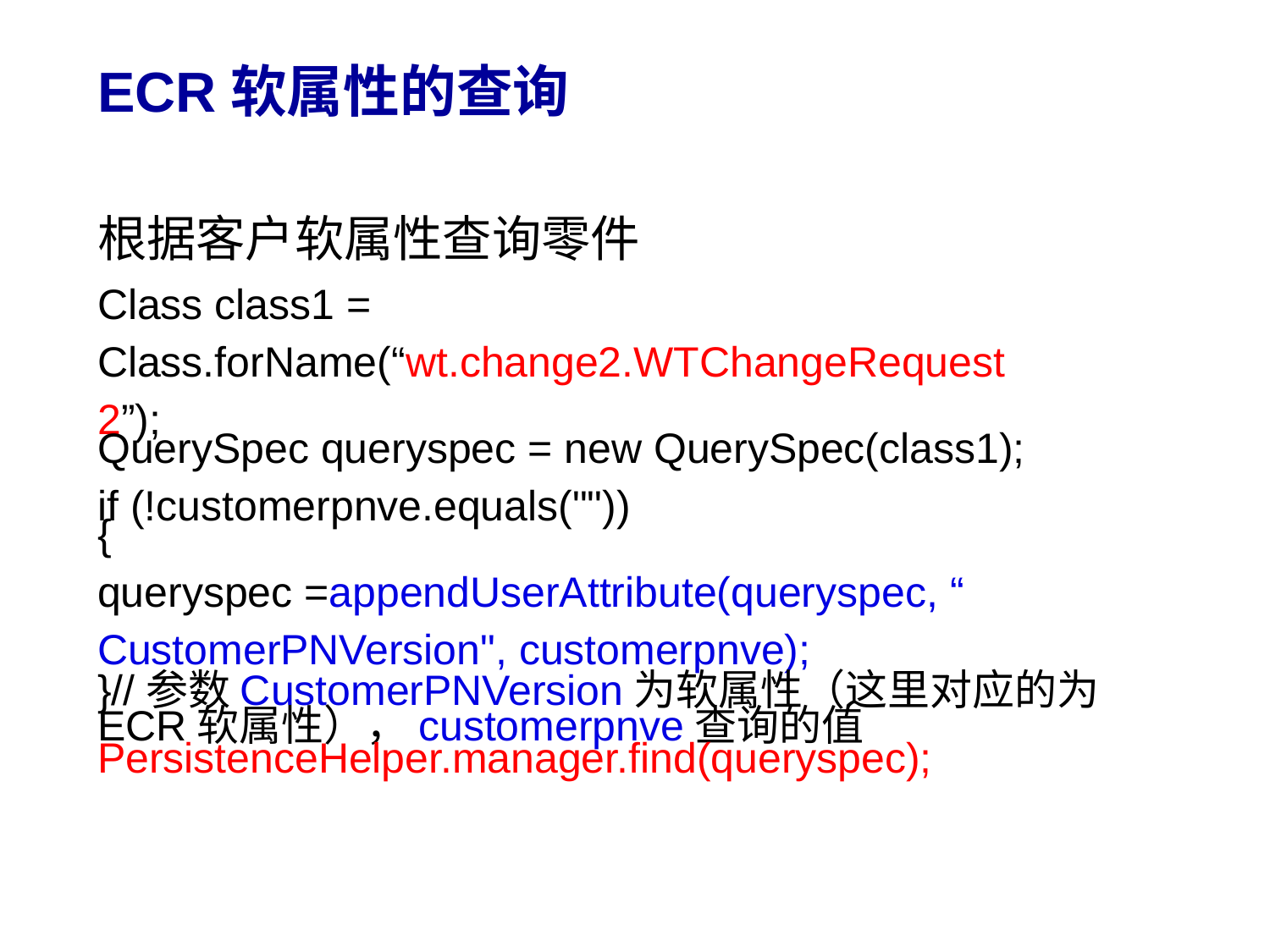

# ECR软属性的查询

根据客户软属性查询零件

Class class1 =

Class.forName(“wt.change2.WTChangeRequest

2”);
QuerySpec queryspec = new QuerySpec(class1);

if (!customerpnve.equals(""))
{

queryspec =appendUserAttribute(queryspec, “

CustomerPNVersion", customerpnve);
}//参数CustomerPNVersion为软属性（这里对应的为ECR软属性），customerpnve查询的值
PersistenceHelper.manager.find(queryspec);